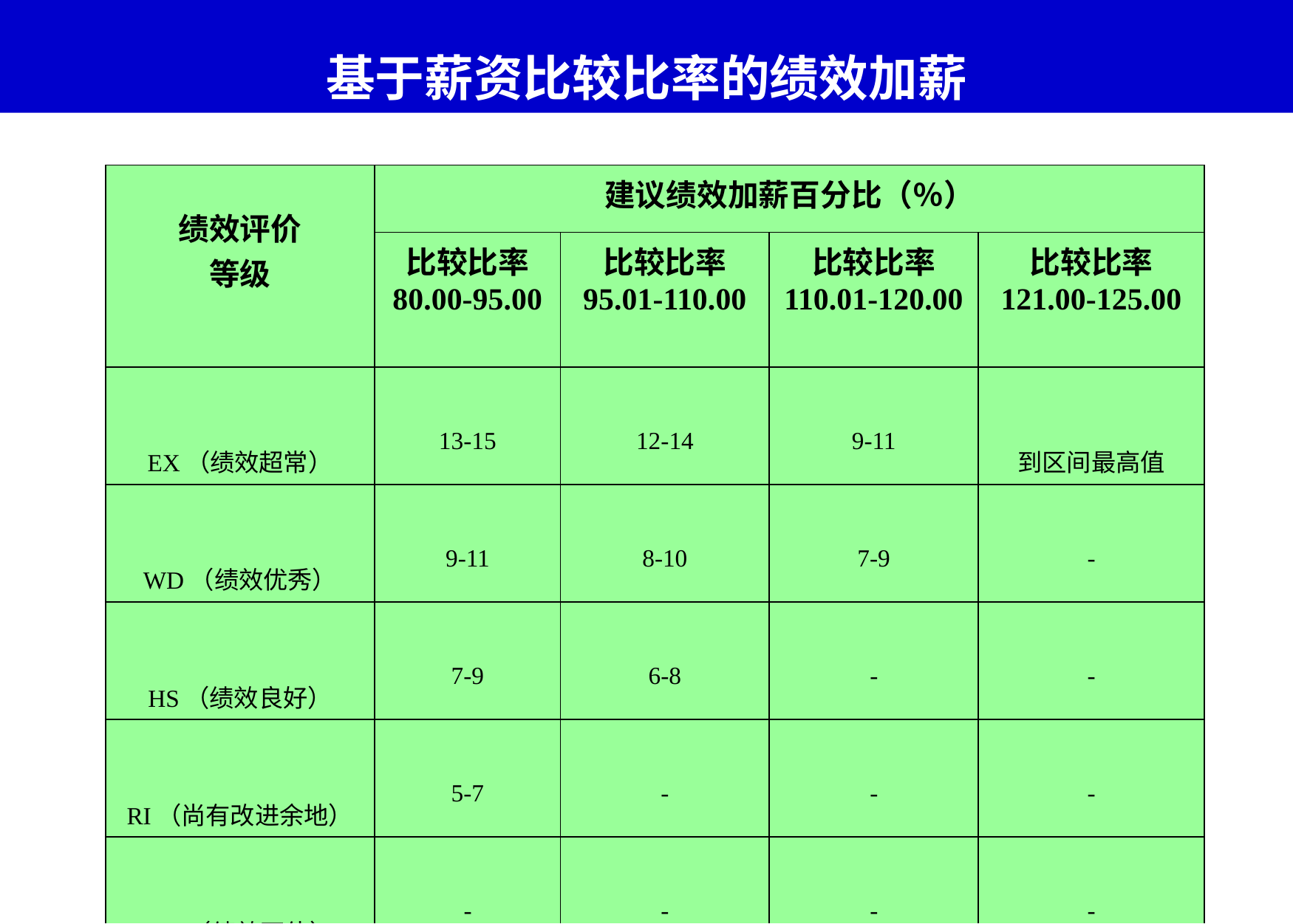

# 基于薪资比较比率的绩效加薪
| 绩效评价 等级 | 建议绩效加薪百分比（％） |  |  |  |
| --- | --- | --- | --- | --- |
|  | 比较比率 80.00-95.00 | 比较比率 95.01-110.00 | 比较比率 110.01-120.00 | 比较比率 121.00-125.00 |
| EX（绩效超常） | 13-15 | 12-14 | 9-11 | 到区间最高值 |
| WD（绩效优秀） | 9-11 | 8-10 | 7-9 | - |
| HS（绩效良好） | 7-9 | 6-8 | - | - |
| RI（尚有改进余地） | 5-7 | - | - | - |
| NA（绩效不佳） | - | - | - | - |